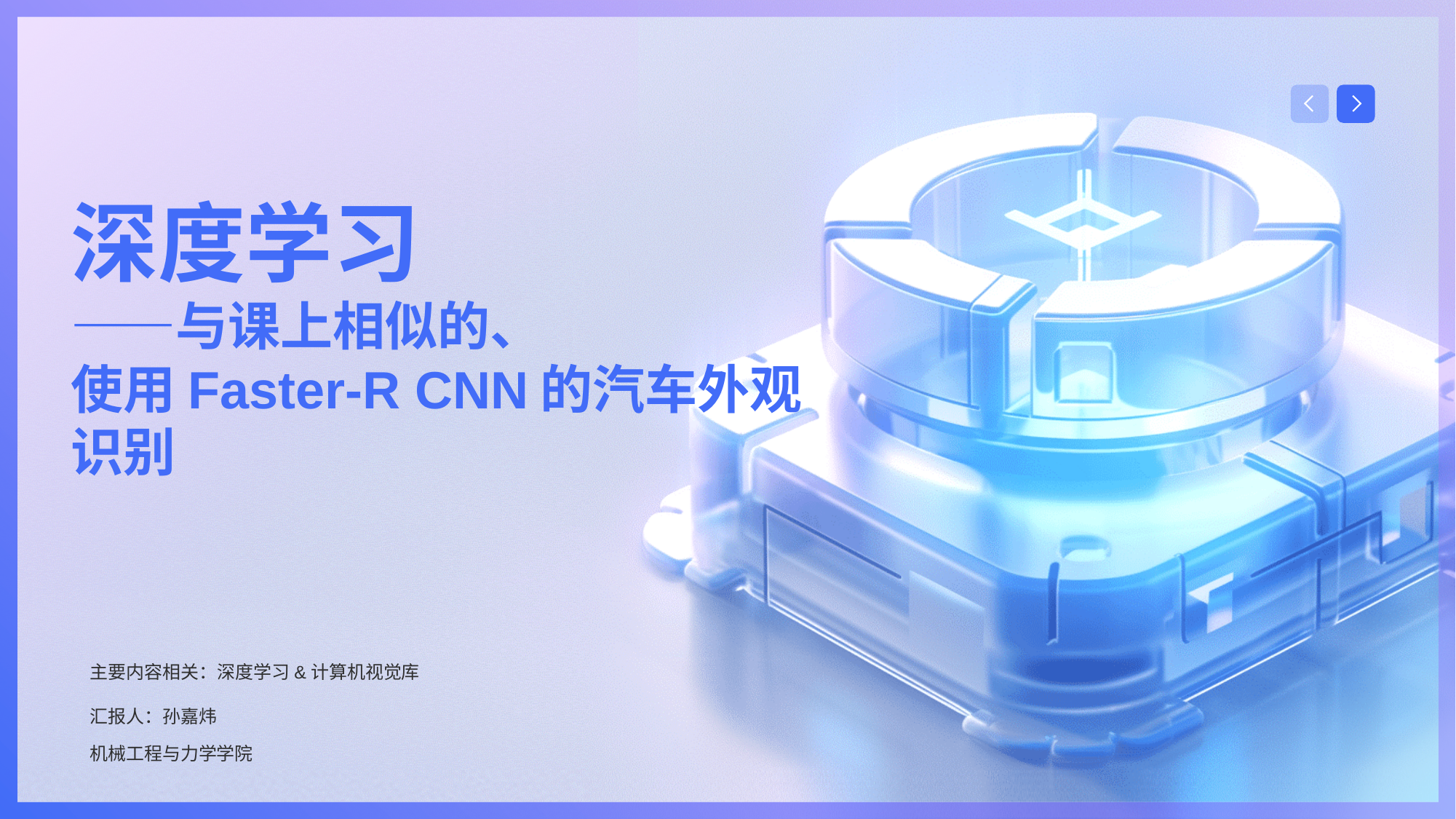

# 深度学习 ——与课上相似的、 使用Faster-R CNN的汽车外观识别
主要内容相关：深度学习&计算机视觉库
汇报人：孙嘉炜
机械工程与力学学院